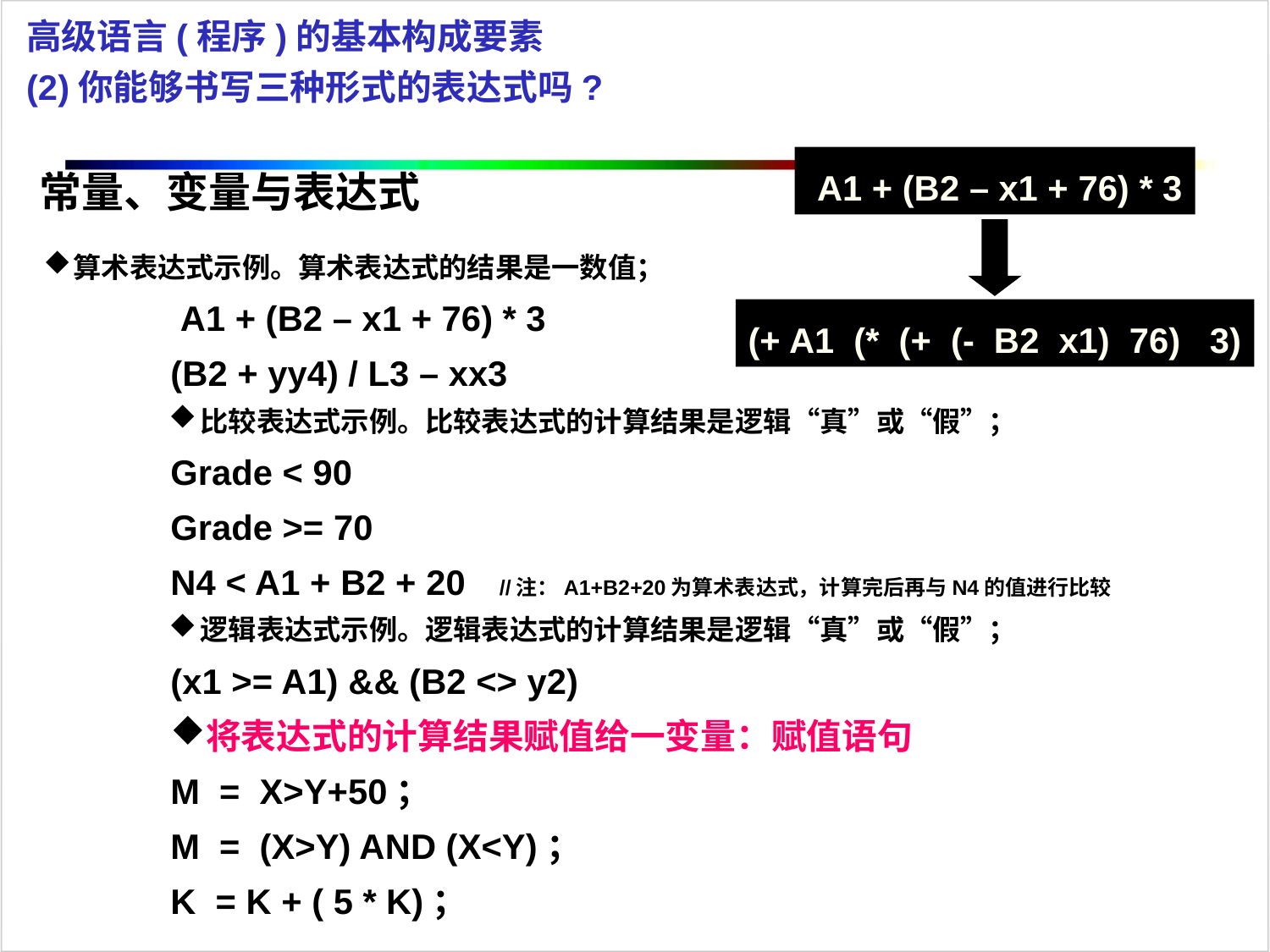

高级语言(程序)的基本构成要素
(2)你能够书写三种形式的表达式吗?
 A1 + (B2 – x1 + 76) * 3

(+ A1  (*  (+  (-  B2  x1)  76)   3)
常量、变量与表达式
算术表达式示例。算术表达式的结果是一数值；
 A1 + (B2 – x1 + 76) * 3
(B2 + yy4) / L3 – xx3
比较表达式示例。比较表达式的计算结果是逻辑“真”或“假”；
Grade < 90
Grade >= 70
N4 < A1 + B2 + 20    //注：A1+B2+20为算术表达式，计算完后再与N4的值进行比较
逻辑表达式示例。逻辑表达式的计算结果是逻辑“真”或“假”；
(x1 >= A1) && (B2 <> y2)
将表达式的计算结果赋值给一变量：赋值语句
M  =  X>Y+50；
M  =  (X>Y) AND (X<Y)；
K  = K + ( 5 * K)；